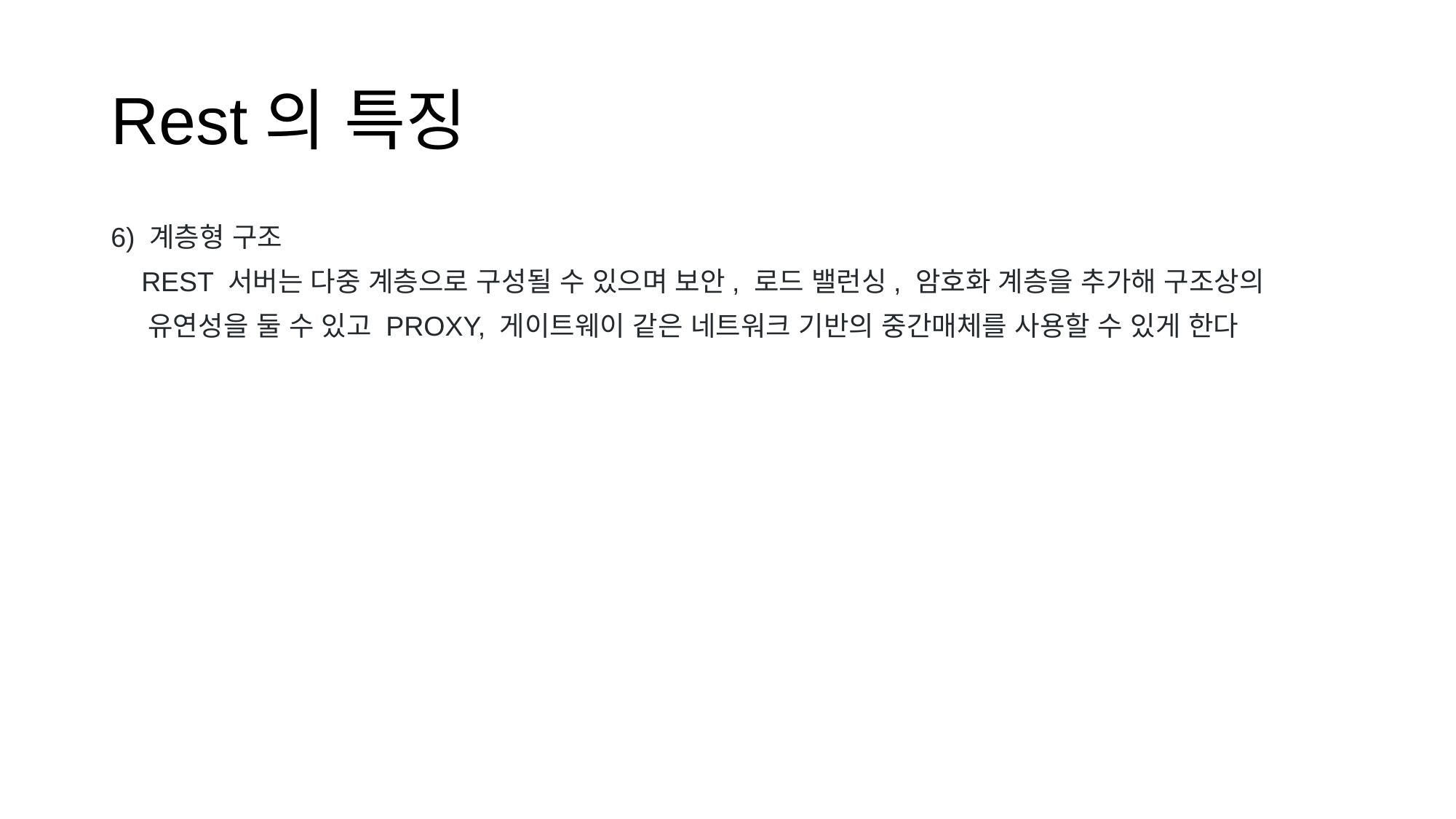

# Rest의 특징
6) 계층형 구조
    REST 서버는 다중 계층으로 구성될 수 있으며 보안, 로드 밸런싱, 암호화 계층을 추가해 구조상의
    유연성을 둘 수 있고 PROXY, 게이트웨이 같은 네트워크 기반의 중간매체를 사용할 수 있게 한다